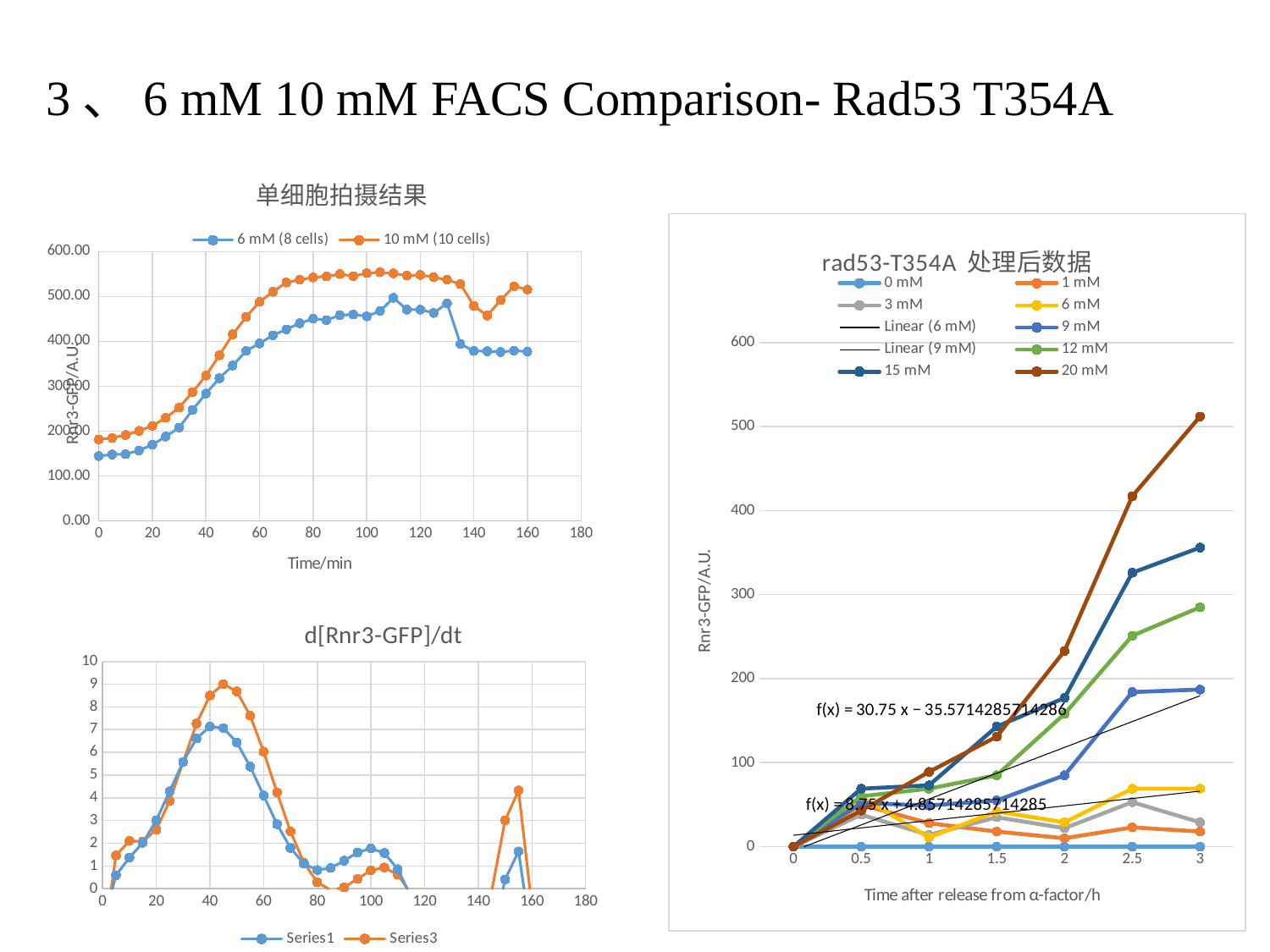

3、6 mM 10 mM FACS Comparison- Rad53 T354A

### Chart: 单细胞拍摄结果

| Category |  |  |
|---|---|---|

### Chart: rad53-T354A 处理后数据

| Category | 0 mM | 1 mM | 3 mM | 6 mM | 9 mM | 12 mM | 15 mM | 20 mM |
|---|---|---|---|---|---|---|---|---|
| 0 | 0.0 | 0.0 | 0.0 | 0.0 | 0.0 | 0.0 | 0.0 | 0.0 |
| 0.5 | 0.0 | 50.0 | 38.0 | 59.0 | 52.0 | 60.0 | 69.0 | 43.0 |
| 1 | 0.0 | 28.0 | 14.0 | 11.0 | 49.0 | 69.0 | 73.0 | 89.0 |
| 1.5 | 0.0 | 18.0 | 35.0 | 42.0 | 55.0 | 85.0 | 143.0 | 131.0 |
| 2 | 0.0 | 10.0 | 22.0 | 29.0 | 85.0 | 158.0 | 177.0 | 233.0 |
| 2.5 | 0.0 | 23.0 | 53.0 | 69.0 | 184.0 | 251.0 | 326.0 | 417.0 |
| 3 | 0.0 | 18.0 | 29.0 | 69.0 | 187.0 | 285.0 | 356.0 | 512.0 |

### Chart: d[Rnr3-GFP]/dt

| Category |  |  |
|---|---|---|